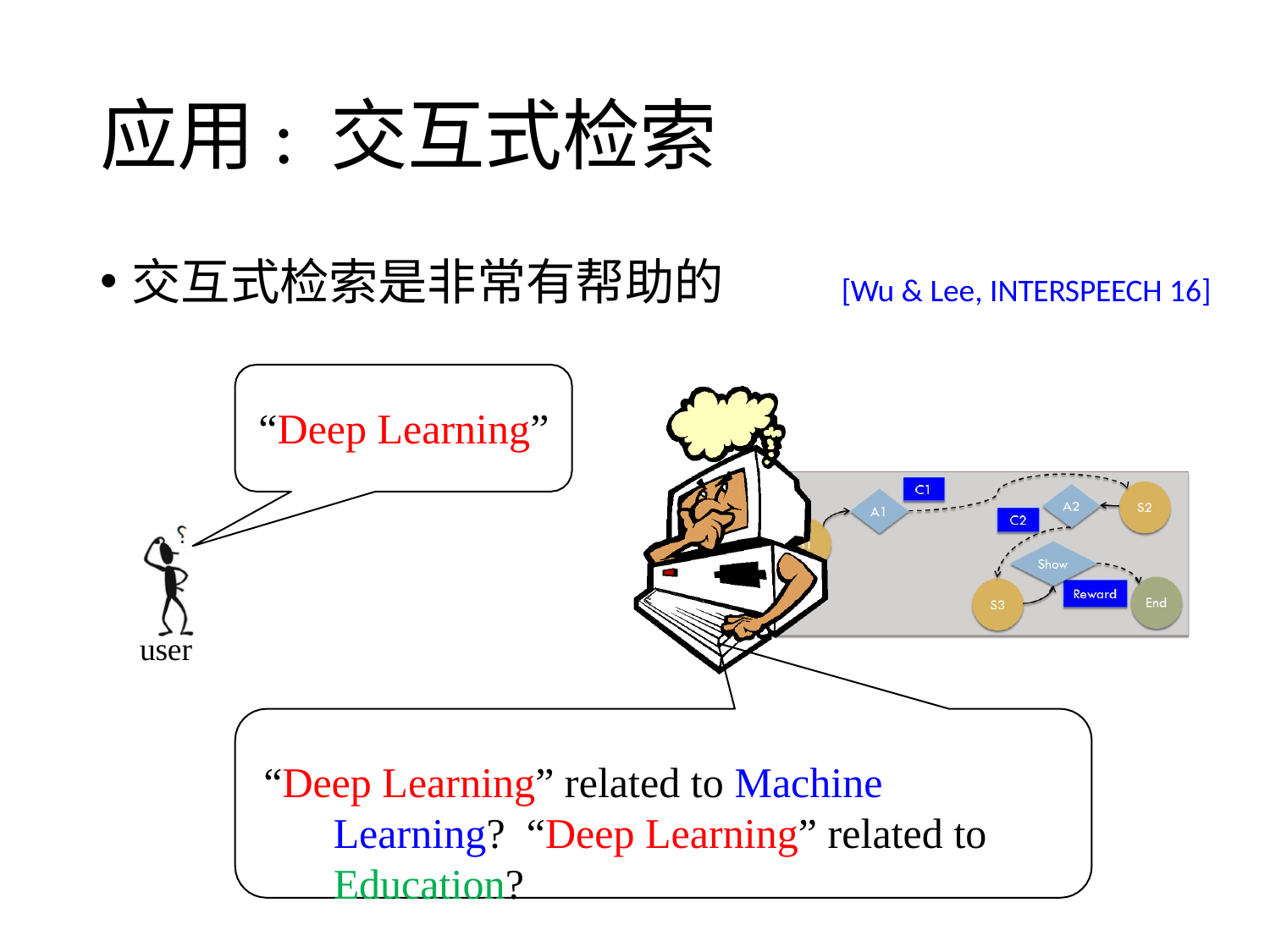

# 应用: 交互式检索
交互式检索是非常有帮助的
[Wu & Lee, INTERSPEECH 16]

“Deep Learning”

user

“Deep Learning” related to Machine Learning?  “Deep Learning” related to Education?